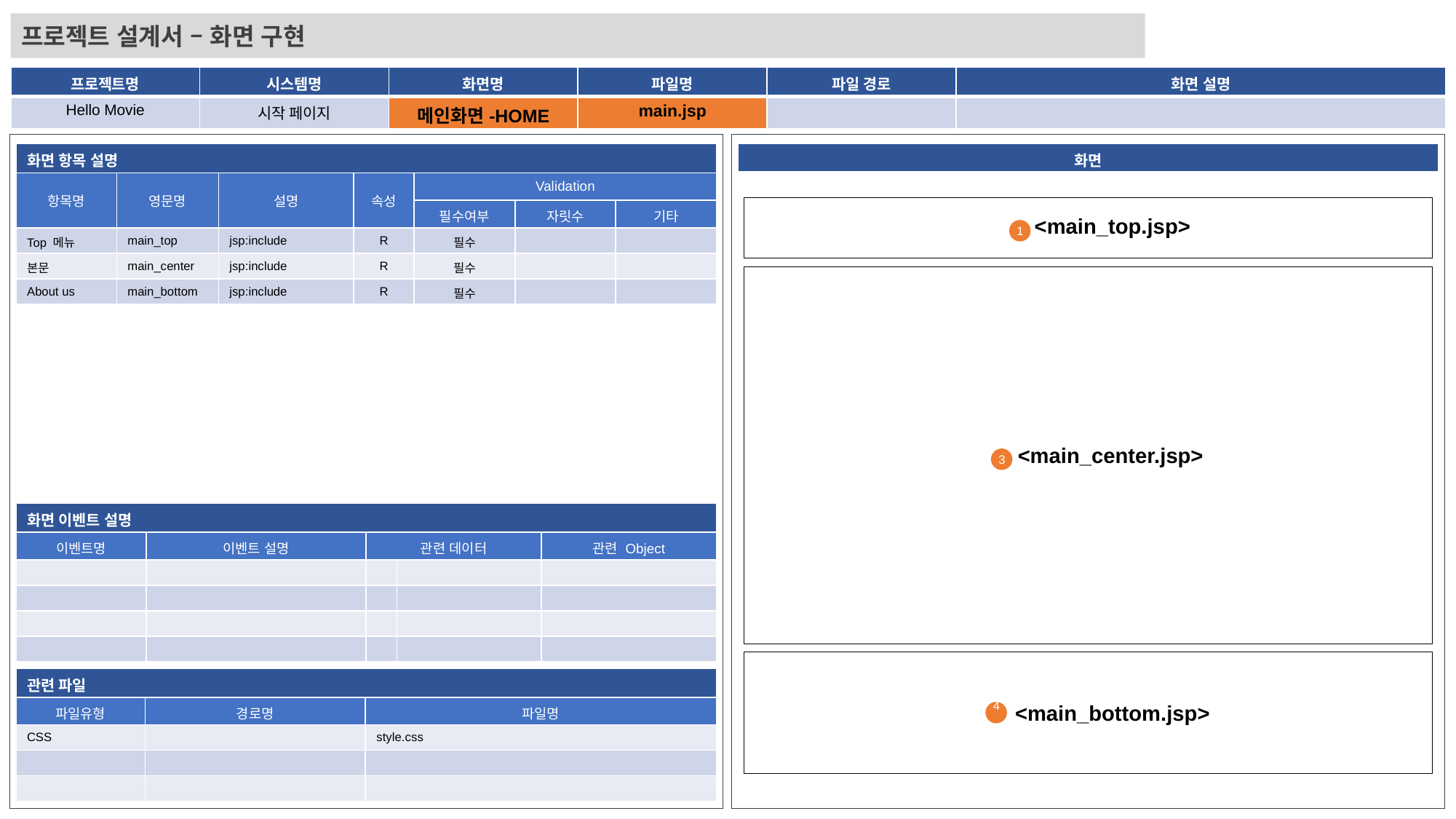

프로젝트 설계서 – 화면 구현
| 프로젝트명 | 시스템명 | 화면명 | 파일명 | 파일 경로 | 화면 설명 |
| --- | --- | --- | --- | --- | --- |
| Hello Movie | 시작 페이지 | 메인화면-HOME | main.jsp |  |  |

| 화면 항목 설명 |  |  |  |  |  |  |
| --- | --- | --- | --- | --- | --- | --- |
| 항목명 | 영문명 | 설명 | 속성 | Validation |  |  |
|  |  |  |  | 필수여부 | 자릿수 | 기타 |
| Top 메뉴 | main\_top | jsp:include | R | 필수 |  |  |
| 본문 | main\_center | jsp:include | R | 필수 |  |  |
| About us | main\_bottom | jsp:include | R | 필수 |  |  |
| 화면 |
| --- |

<main_top.jsp>
1

<main_center.jsp>
3
| 화면 이벤트 설명 |  |  |  |  |
| --- | --- | --- | --- | --- |
| 이벤트명 | 이벤트 설명 | 관련 데이터 |  | 관련 Object |
|  |  |  |  |  |
|  |  |  |  |  |
|  |  |  |  |  |
|  |  |  |  |  |

| 관련 파일 |  |  |
| --- | --- | --- |
| 파일유형 | 경로명 | 파일명 |
| CSS |  | style.css |
|  |  |  |
|  |  |  |
<main_bottom.jsp>
4